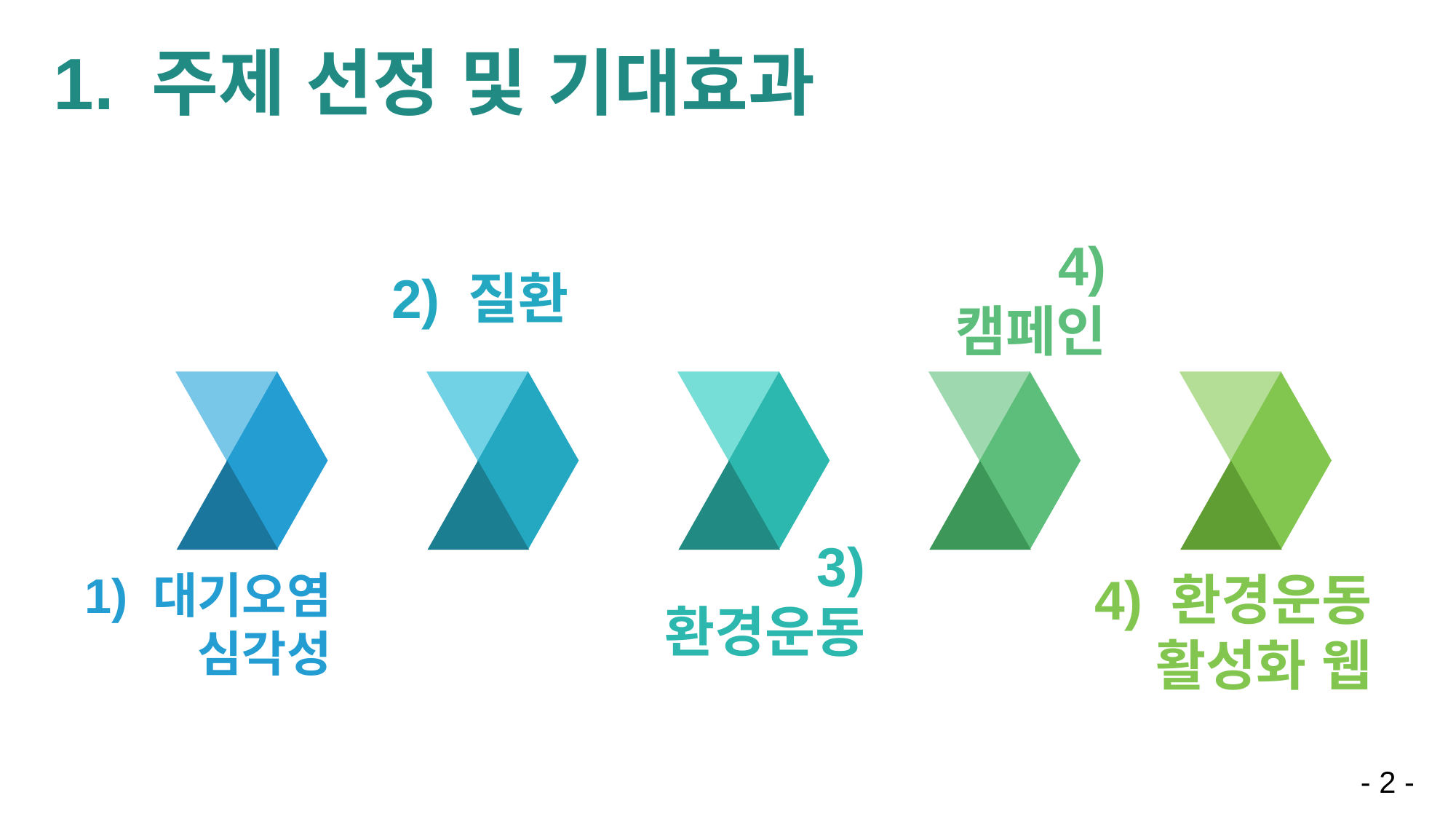

1. 주제 선정 및 기대효과
2) 질환
4) 캠페인

1) 대기오염 심각성
3) 환경운동
4) 환경운동 활성화 웹
- 2 -